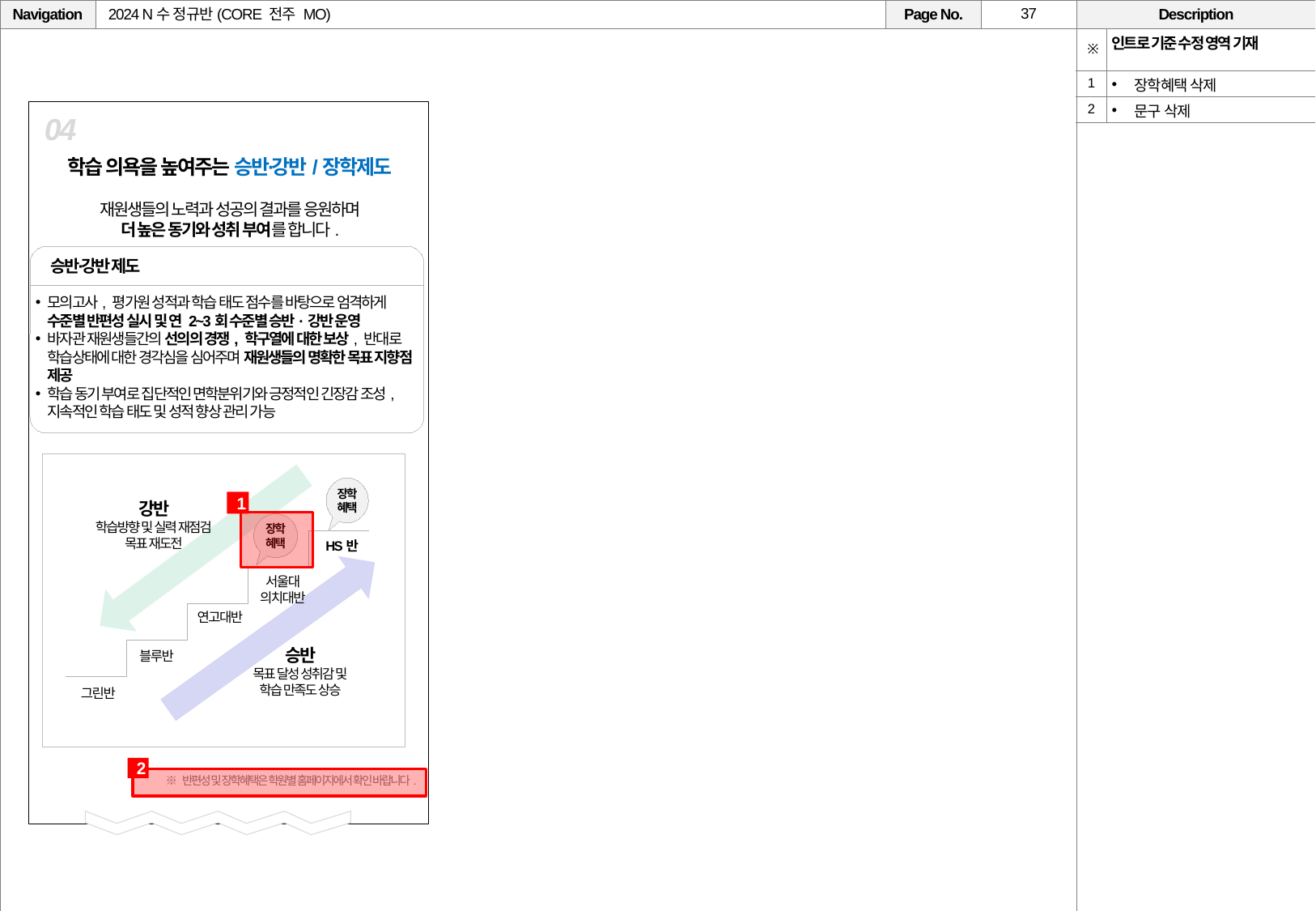

# 2024 N수 정규반(CORE 전주 MO)
| ※ | 인트로 기준 수정 영역 기재 |
| --- | --- |
| 1 | 장학혜택 삭제 |
| 2 | 문구 삭제 |

04
학습 의욕을 높여주는 승반∙강반/장학제도

재원생들의 노력과 성공의 결과를 응원하며
더 높은 동기와 성취 부여를 합니다.

승반∙강반 제도
모의고사, 평가원 성적과 학습 태도 점수를 바탕으로 엄격하게 수준별 반편성 실시 및 연 2~3회 수준별 승반·강반 운영
바자관 재원생들간의 선의의 경쟁, 학구열에 대한 보상, 반대로 학습상태에 대한 경각심을 심어주며 재원생들의 명확한 목표 지향점 제공
학습 동기 부여로 집단적인 면학분위기와 긍정적인 긴장감 조성, 지속적인 학습 태도 및 성적 향상 관리 가능

장학
혜택
강반
학습방향 및 실력 재점검
목표 재도전
1

장학
혜택
HS반
서울대
의치대반
연고대반
승반
목표 달성 성취감 및
학습 만족도 상승
블루반
그린반

2
※  반편성 및 장학혜택은 학원별 홈페이지에서 확인 바랍니다.